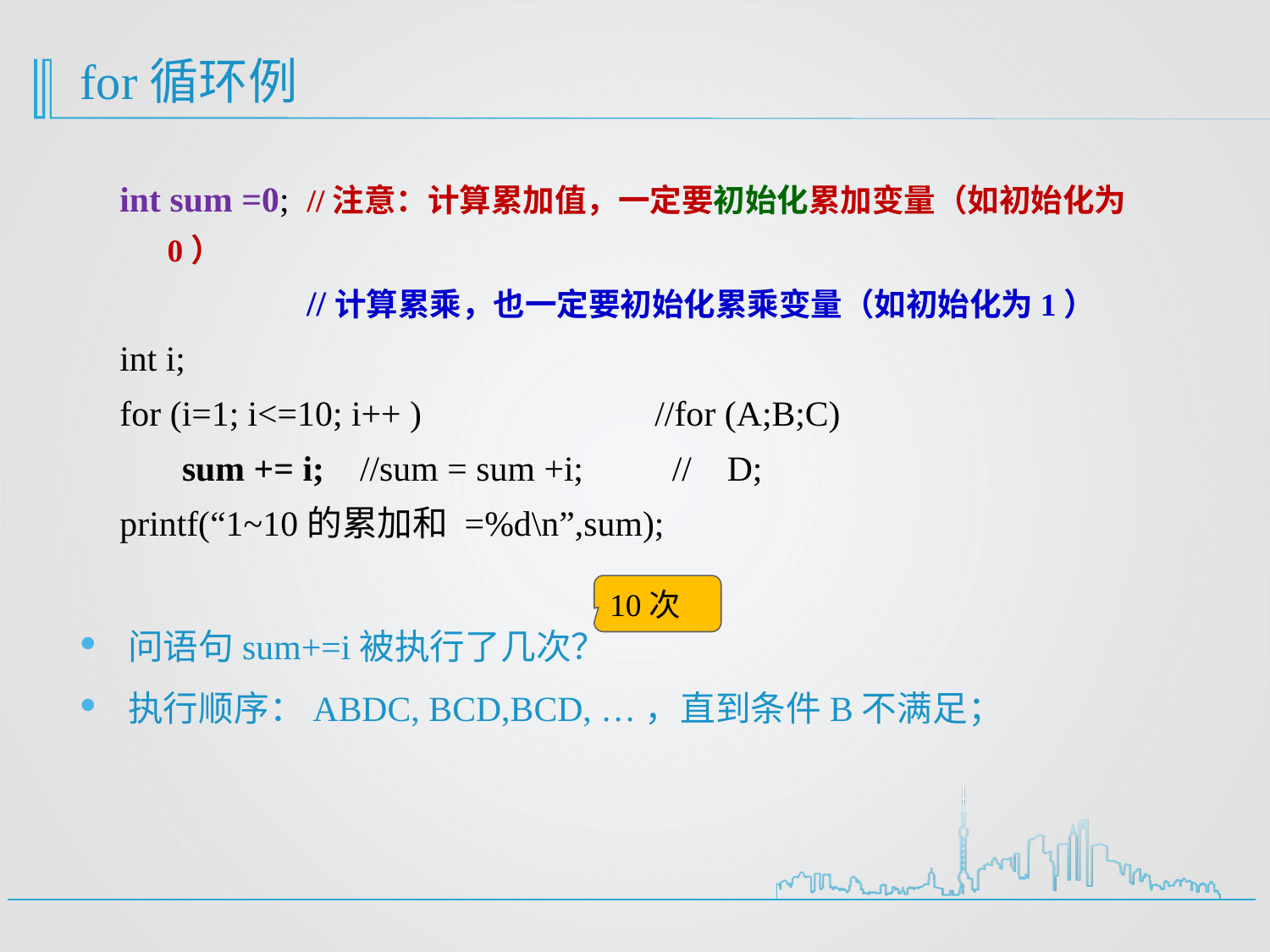

# for循环例
int sum =0;  //注意：计算累加值，一定要初始化累加变量（如初始化为0）
                     //计算累乘，也一定要初始化累乘变量（如初始化为1）
int i;
for (i=1; i<=10; i++ )	            //for (A;B;C)
       sum += i;    //sum = sum +i;          //    D;
printf(“1~10的累加和 =%d\n”,sum);

问语句sum+=i被执行了几次？
执行顺序：ABDC, BCD,BCD, …，直到条件B不满足；
10次